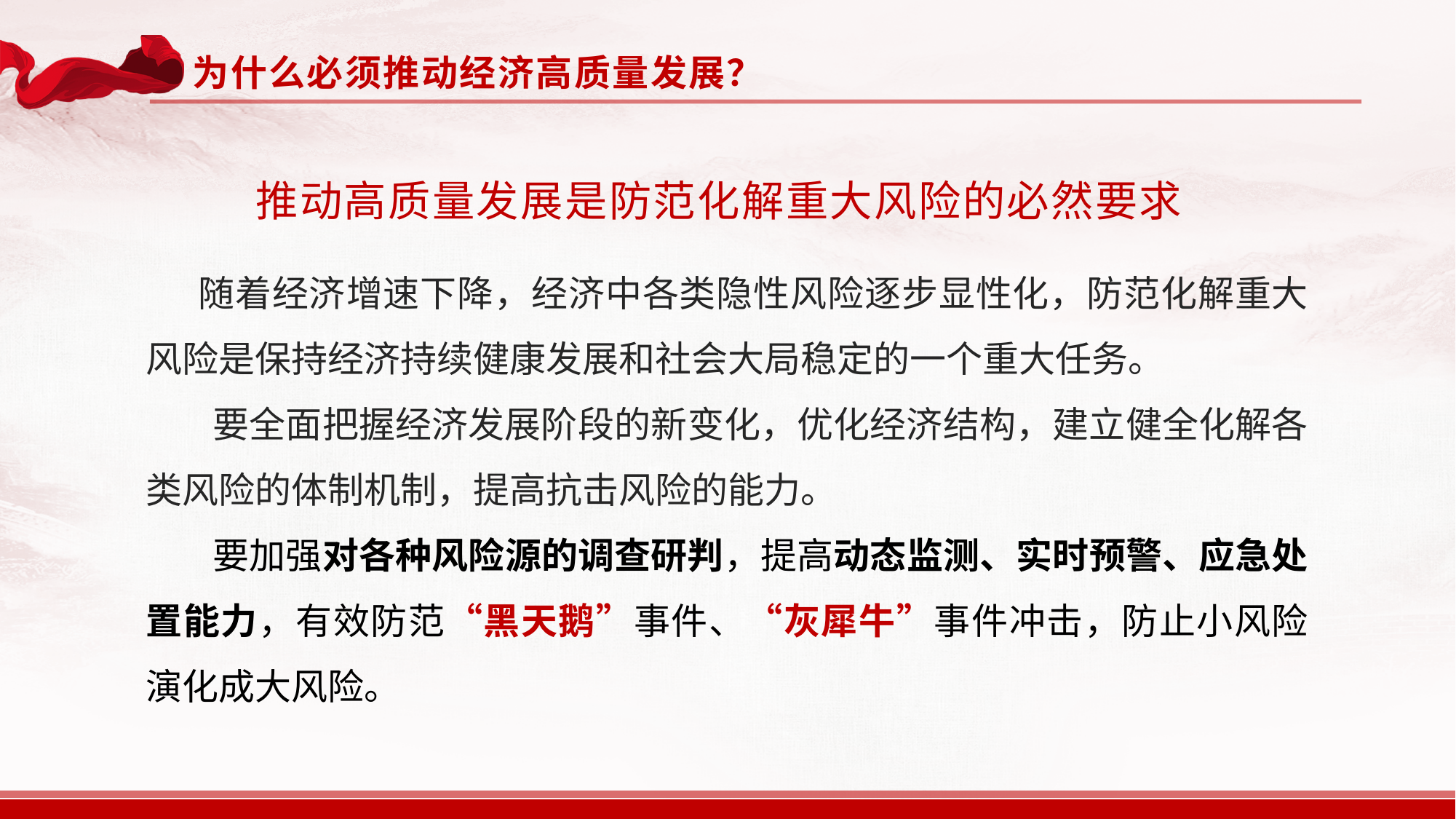

为什么必须推动经济高质量发展？
推动高质量发展是防范化解重大风险的必然要求
　   随着经济增速下降，经济中各类隐性风险逐步显性化，防范化解重大风险是保持经济持续健康发展和社会大局稳定的一个重大任务。
       要全面把握经济发展阶段的新变化，优化经济结构，建立健全化解各类风险的体制机制，提高抗击风险的能力。
       要加强对各种风险源的调查研判，提高动态监测、实时预警、应急处置能力，有效防范“黑天鹅”事件、“灰犀牛”事件冲击，防止小风险演化成大风险。